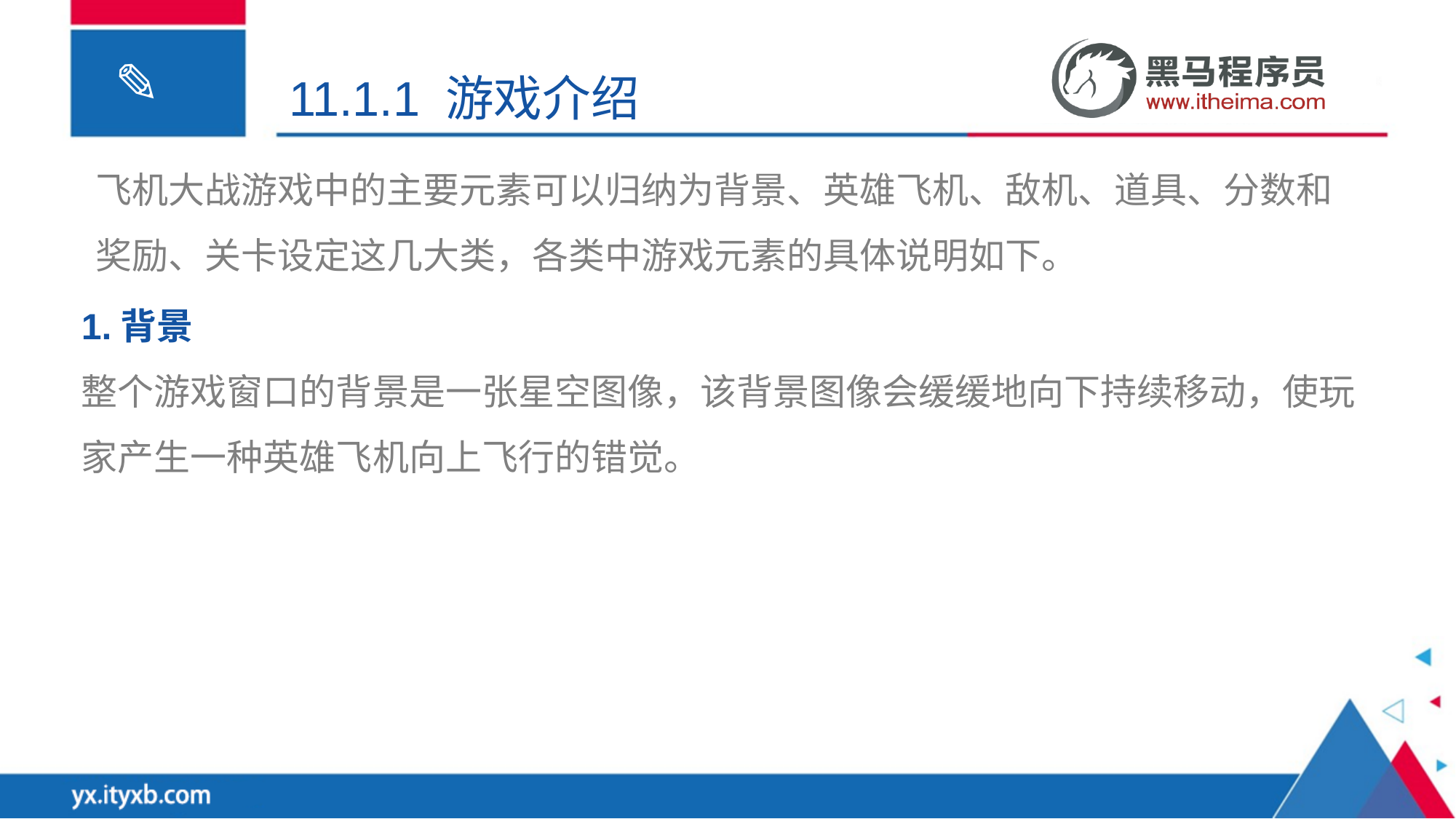

11.1.1 游戏介绍
飞机大战游戏中的主要元素可以归纳为背景、英雄飞机、敌机、道具、分数和奖励、关卡设定这几大类，各类中游戏元素的具体说明如下。
1.背景
整个游戏窗口的背景是一张星空图像，该背景图像会缓缓地向下持续移动，使玩家产生一种英雄飞机向上飞行的错觉。